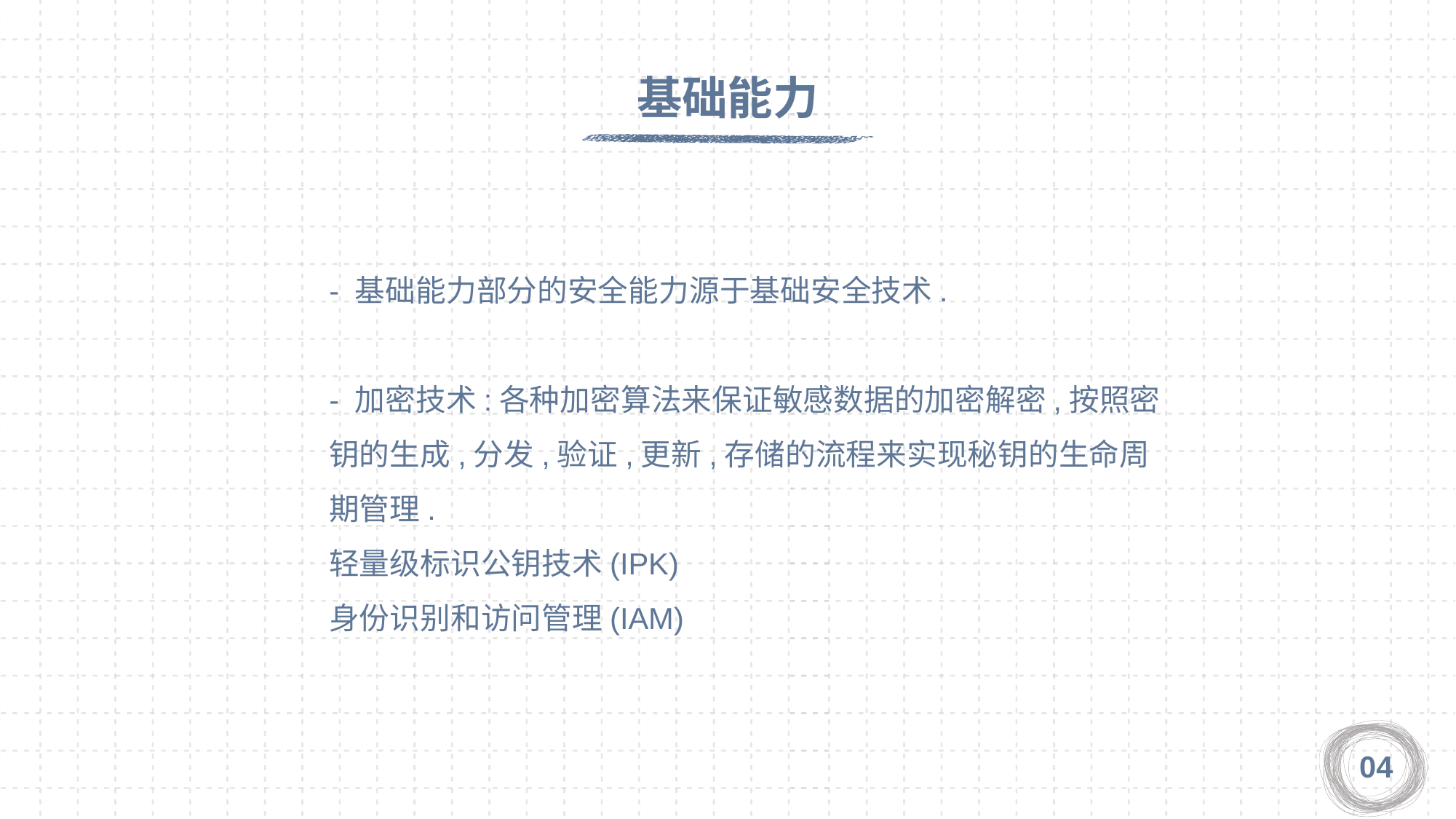

基础能力

- 基础能力部分的安全能力源于基础安全技术.

- 加密技术:各种加密算法来保证敏感数据的加密解密,按照密钥的生成,分发,验证,更新,存储的流程来实现秘钥的生命周期管理.
轻量级标识公钥技术(IPK)
身份识别和访问管理(IAM)

04